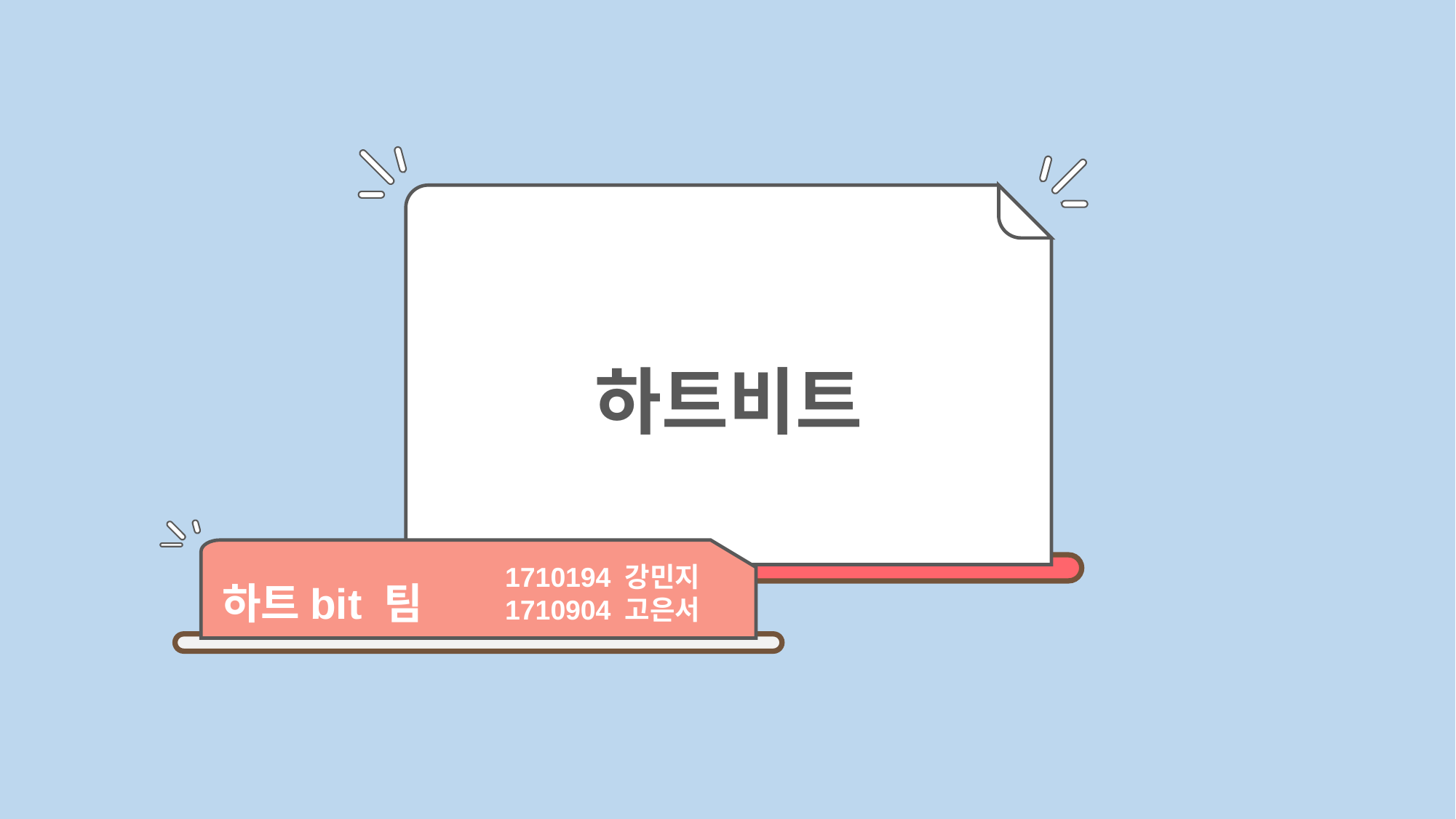

하트비트

하트bit 팀
1710194 강민지
1710904 고은서